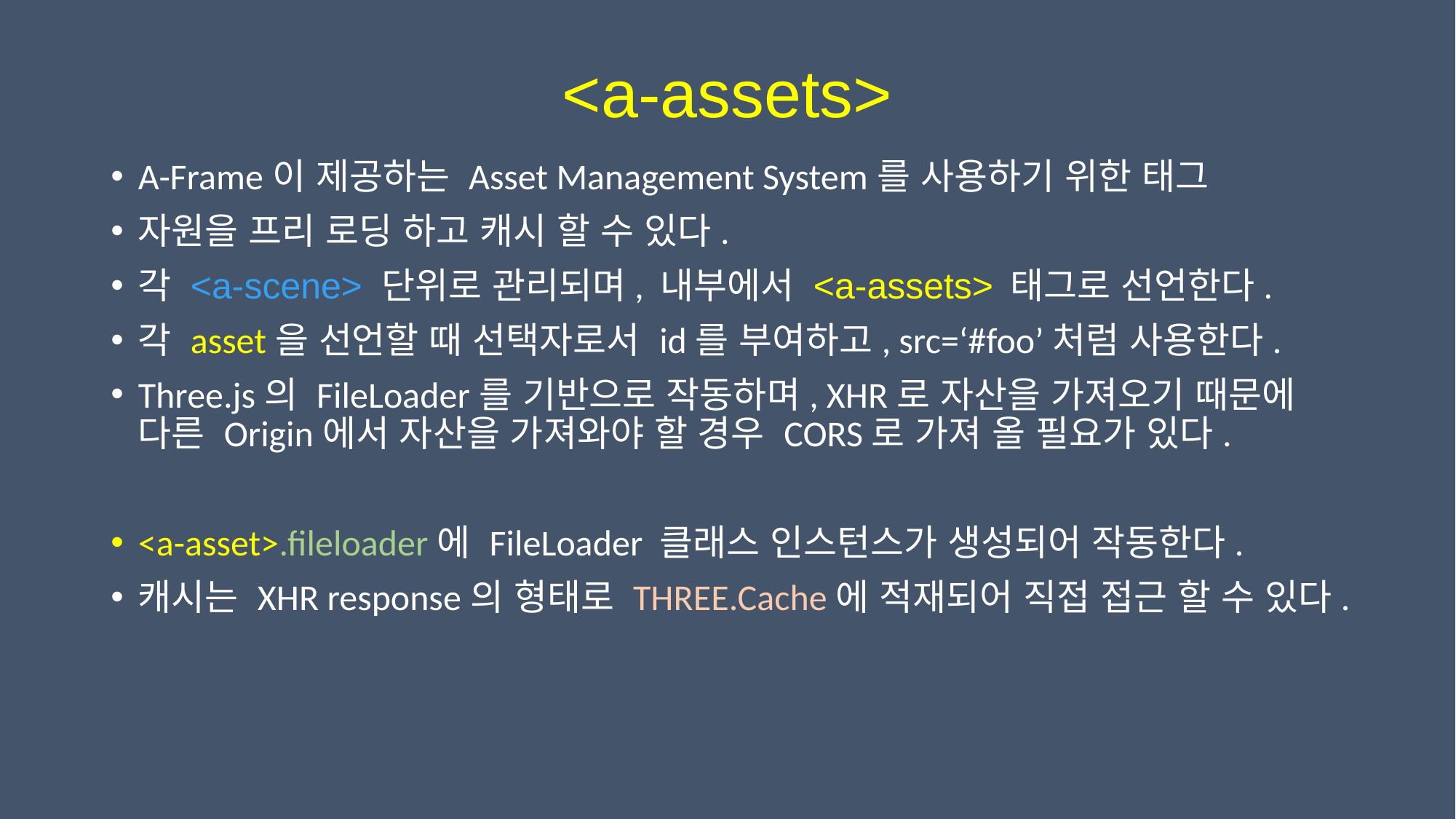

<a-assets>
A-Frame이 제공하는 Asset Management System를 사용하기 위한 태그
자원을 프리 로딩 하고 캐시 할 수 있다.
각 <a-scene> 단위로 관리되며, 내부에서 <a-assets> 태그로 선언한다.
각 asset을 선언할 때 선택자로서 id를 부여하고, src=‘#foo’처럼 사용한다.
Three.js의 FileLoader를 기반으로 작동하며, XHR로 자산을 가져오기 때문에 다른 Origin에서 자산을 가져와야 할 경우 CORS로 가져 올 필요가 있다.

<a-asset>.fileloader에 FileLoader 클래스 인스턴스가 생성되어 작동한다.
캐시는 XHR response의 형태로 THREE.Cache에 적재되어 직접 접근 할 수 있다.